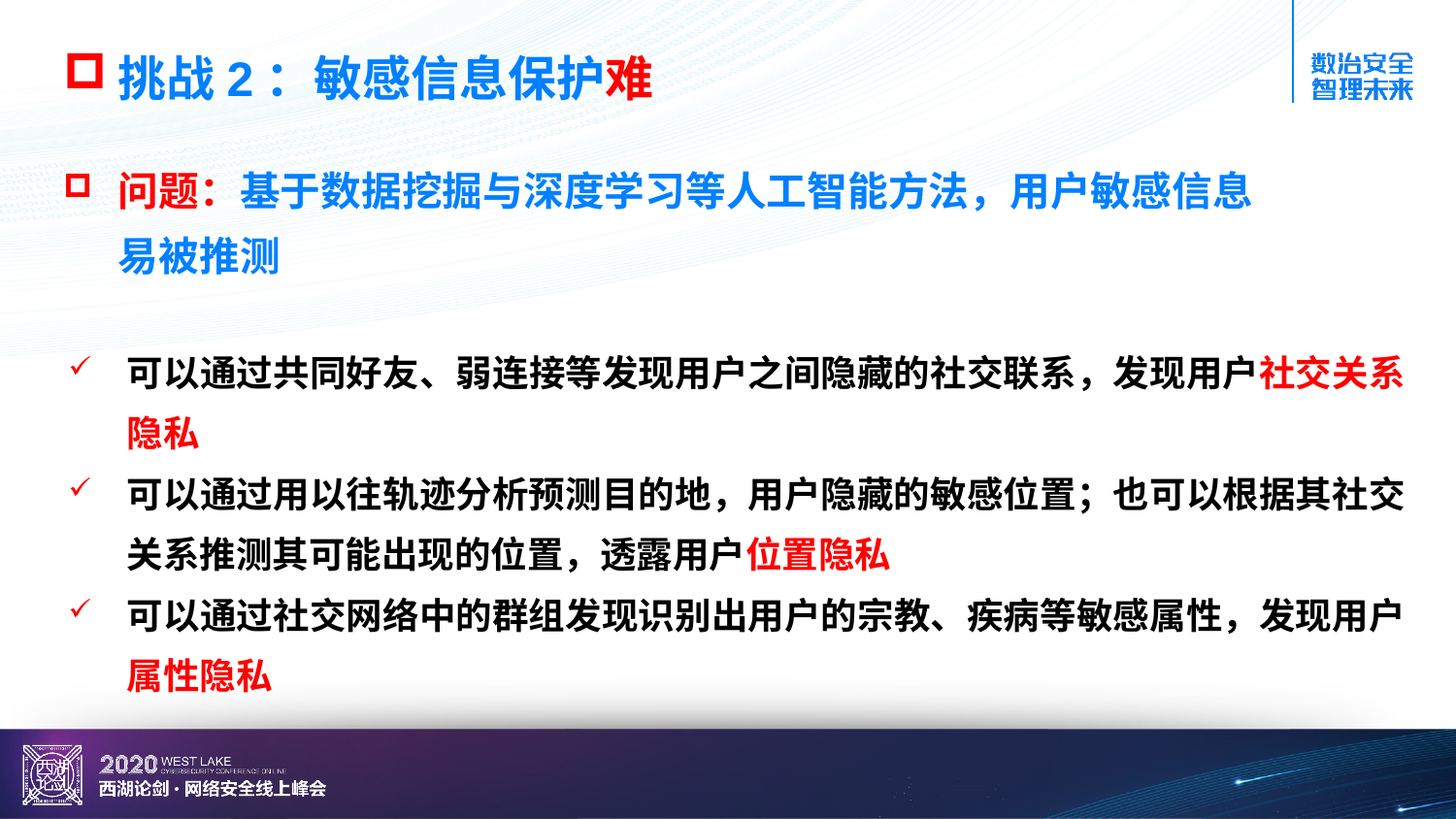

挑战2：敏感信息保护难
问题：基于数据挖掘与深度学习等人工智能方法，用户敏感信息易被推测
可以通过共同好友、弱连接等发现用户之间隐藏的社交联系，发现用户社交关系隐私
可以通过用以往轨迹分析预测目的地，用户隐藏的敏感位置；也可以根据其社交关系推测其可能出现的位置，透露用户位置隐私
可以通过社交网络中的群组发现识别出用户的宗教、疾病等敏感属性，发现用户属性隐私